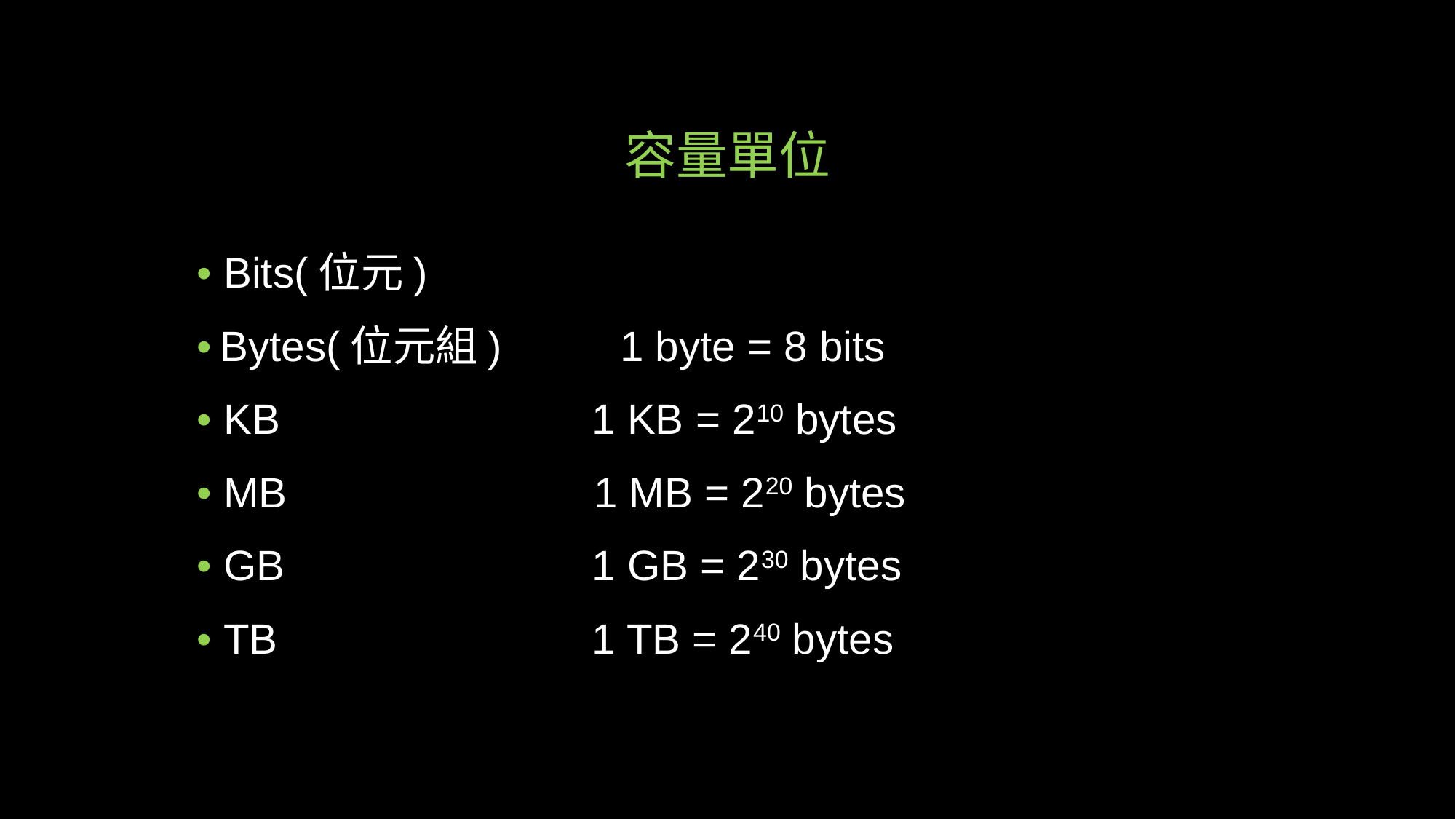

# 容量單位
• Bits(位元)
• Bytes(位元組)          1 byte = 8 bits
• KB		               1 KB = 210 bytes
• MB                          1 MB = 220 bytes
• GB		               1 GB = 230 bytes
• TB		               1 TB = 240 bytes